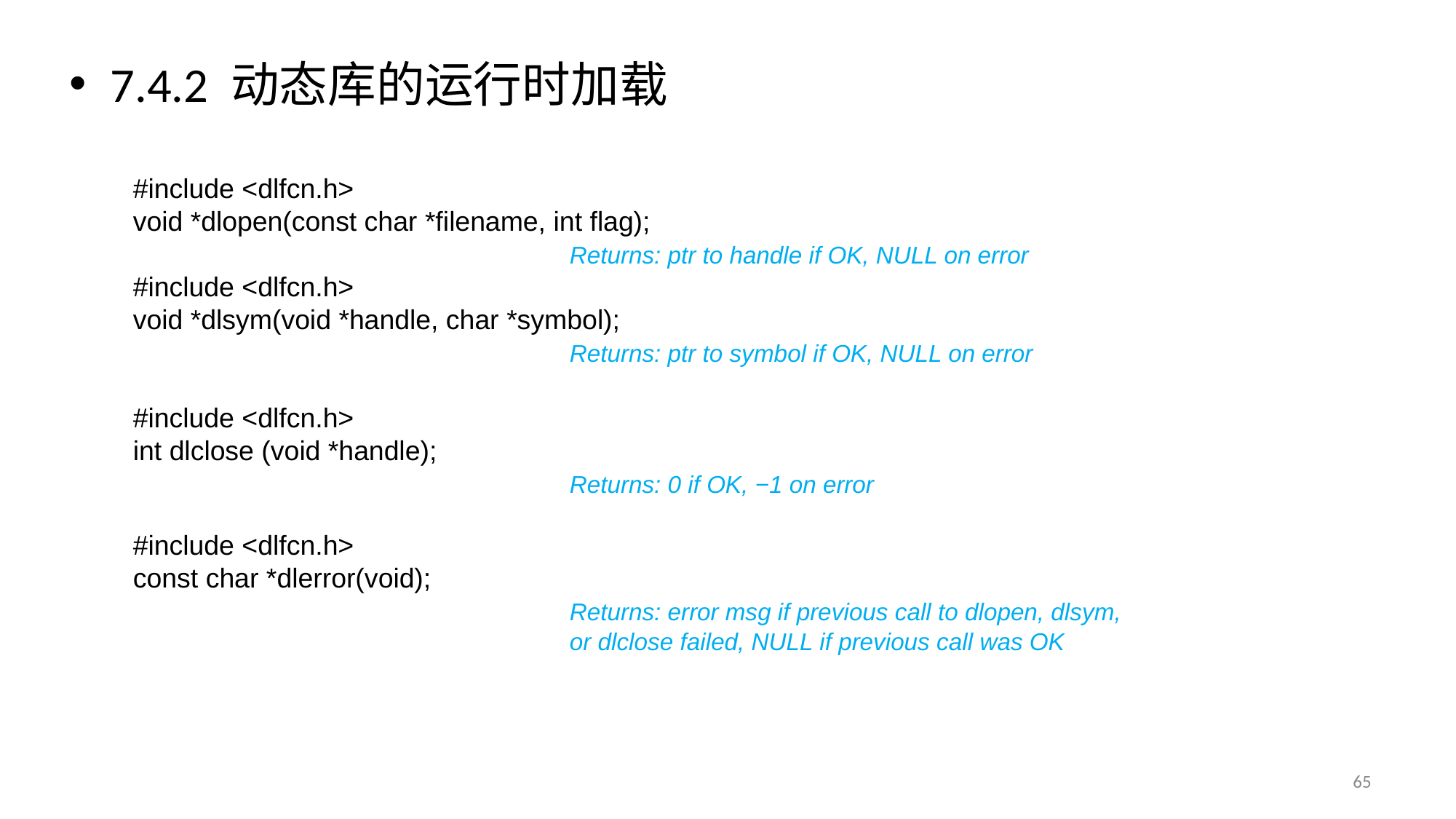

7.4.2 动态库的运行时加载
#include <dlfcn.h>
void *dlopen(const char *filename, int flag);
				Returns: ptr to handle if OK, NULL on error
#include <dlfcn.h>
void *dlsym(void *handle, char *symbol);
				Returns: ptr to symbol if OK, NULL on error

#include <dlfcn.h>
int dlclose (void *handle);
				Returns: 0 if OK, −1 on error

#include <dlfcn.h>
const char *dlerror(void);
				Returns: error msg if previous call to dlopen, dlsym,
				or dlclose failed, NULL if previous call was OK
65